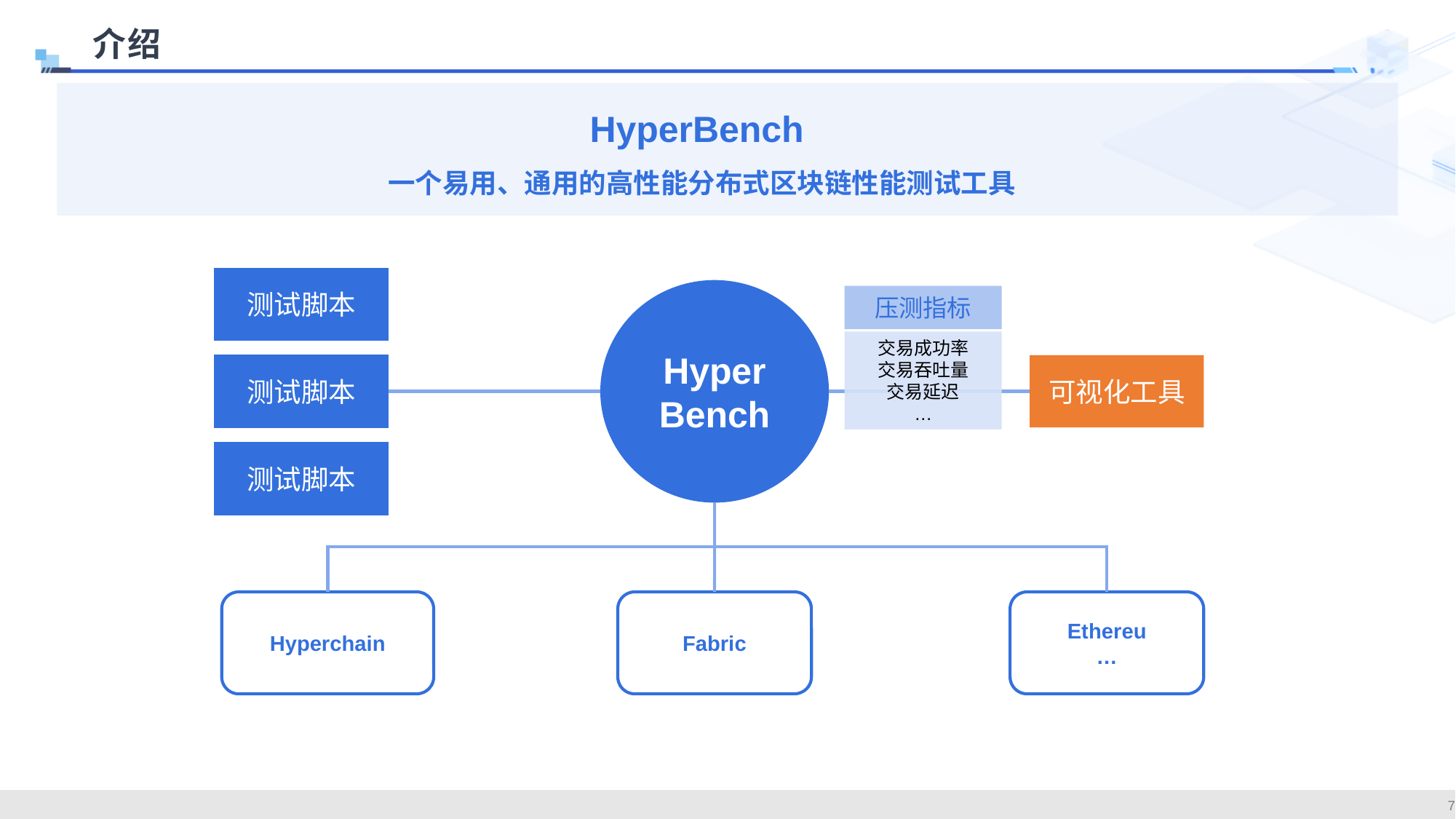

介绍

HyperBench
一个易用、通用的高性能分布式区块链性能测试工具
测试脚本
Hyper
Bench
压测指标
交易成功率
交易吞吐量
交易延迟
…
测试脚本
可视化工具
测试脚本
Hyperchain
Fabric
Ethereu
…